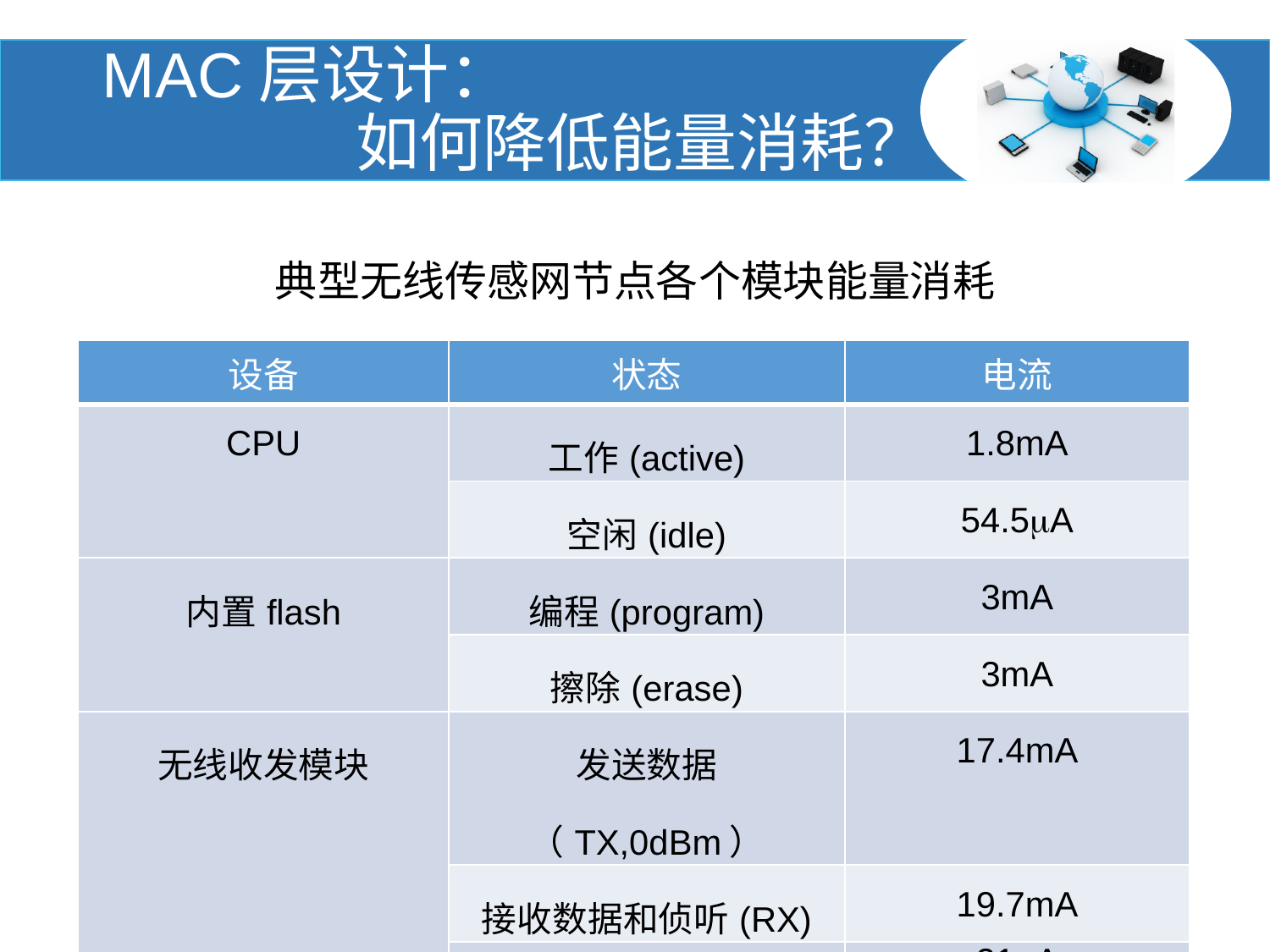

# MAC层设计： 如何降低能量消耗？
典型无线传感网节点各个模块能量消耗

| 设备 | 状态 | 电流 |
| --- | --- | --- |
| CPU | 工作(active) | 1.8mA |
|  | 空闲(idle) | 54.5μA |
| 内置flash | 编程(program) | 3mA |
|  | 擦除(erase) | 3mA |
| 无线收发模块 | 发送数据（TX,0dBm） | 17.4mA |
|  | 接收数据和侦听(RX) | 19.7mA |
|  | 空闲（idle） | 21μA |
43